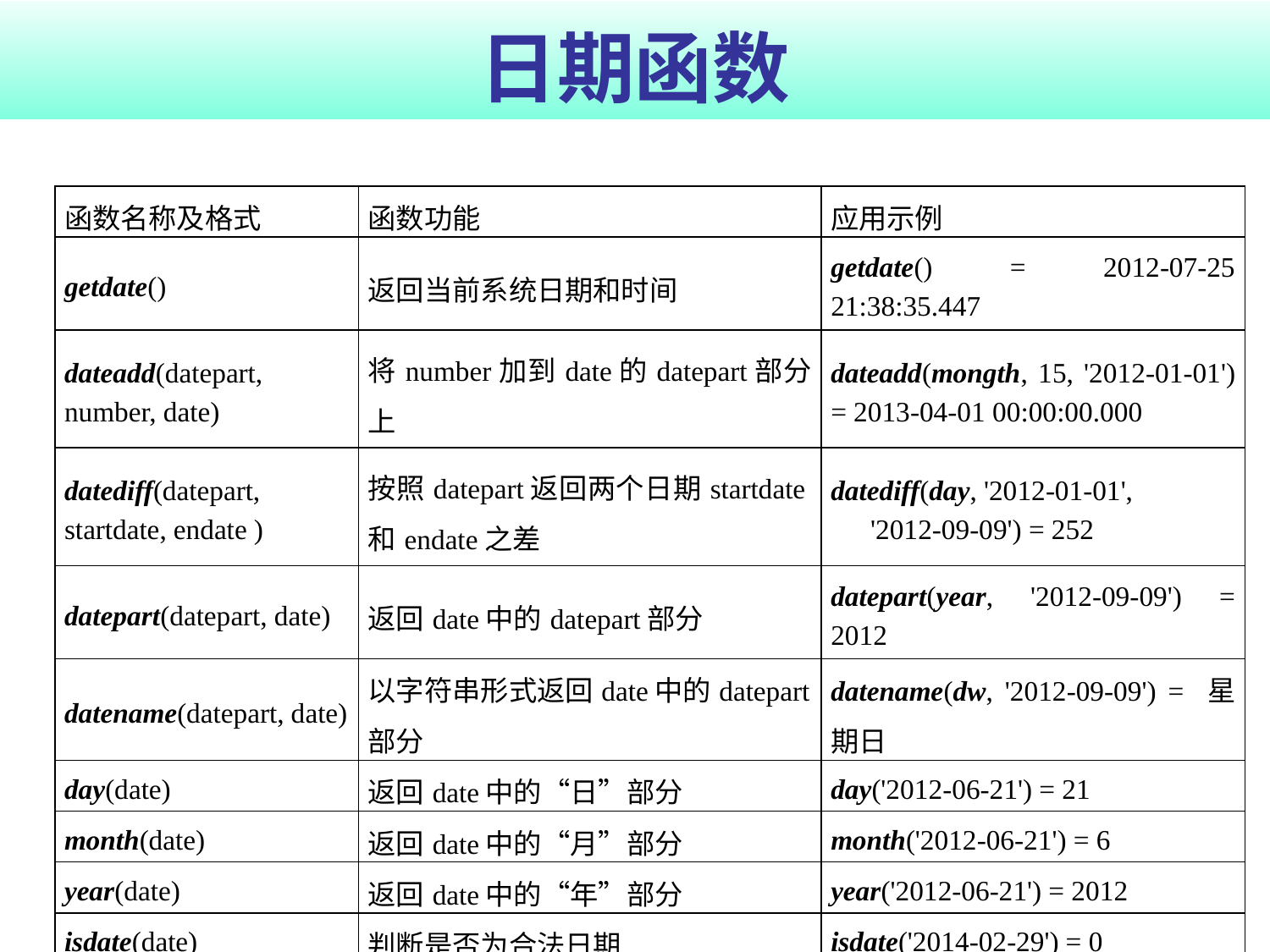

# 日期函数
| 函数名称及格式 | 函数功能 | 应用示例 |
| --- | --- | --- |
| getdate() | 返回当前系统日期和时间 | getdate() = 2012-07-25 21:38:35.447 |
| dateadd(datepart, number, date) | 将number加到date的datepart部分上 | dateadd(mongth, 15, '2012-01-01') = 2013-04-01 00:00:00.000 |
| datediff(datepart, startdate, endate ) | 按照datepart返回两个日期startdate和endate之差 | datediff(day, '2012-01-01', '2012-09-09') = 252 |
| datepart(datepart, date) | 返回date中的datepart部分 | datepart(year, '2012-09-09') = 2012 |
| datename(datepart, date) | 以字符串形式返回date中的datepart部分 | datename(dw, '2012-09-09') = 星期日 |
| day(date) | 返回date中的“日”部分 | day('2012-06-21') = 21 |
| month(date) | 返回date中的“月”部分 | month('2012-06-21') = 6 |
| year(date) | 返回date中的“年”部分 | year('2012-06-21') = 2012 |
| isdate(date) | 判断是否为合法日期 | isdate('2014-02-29') = 0 |